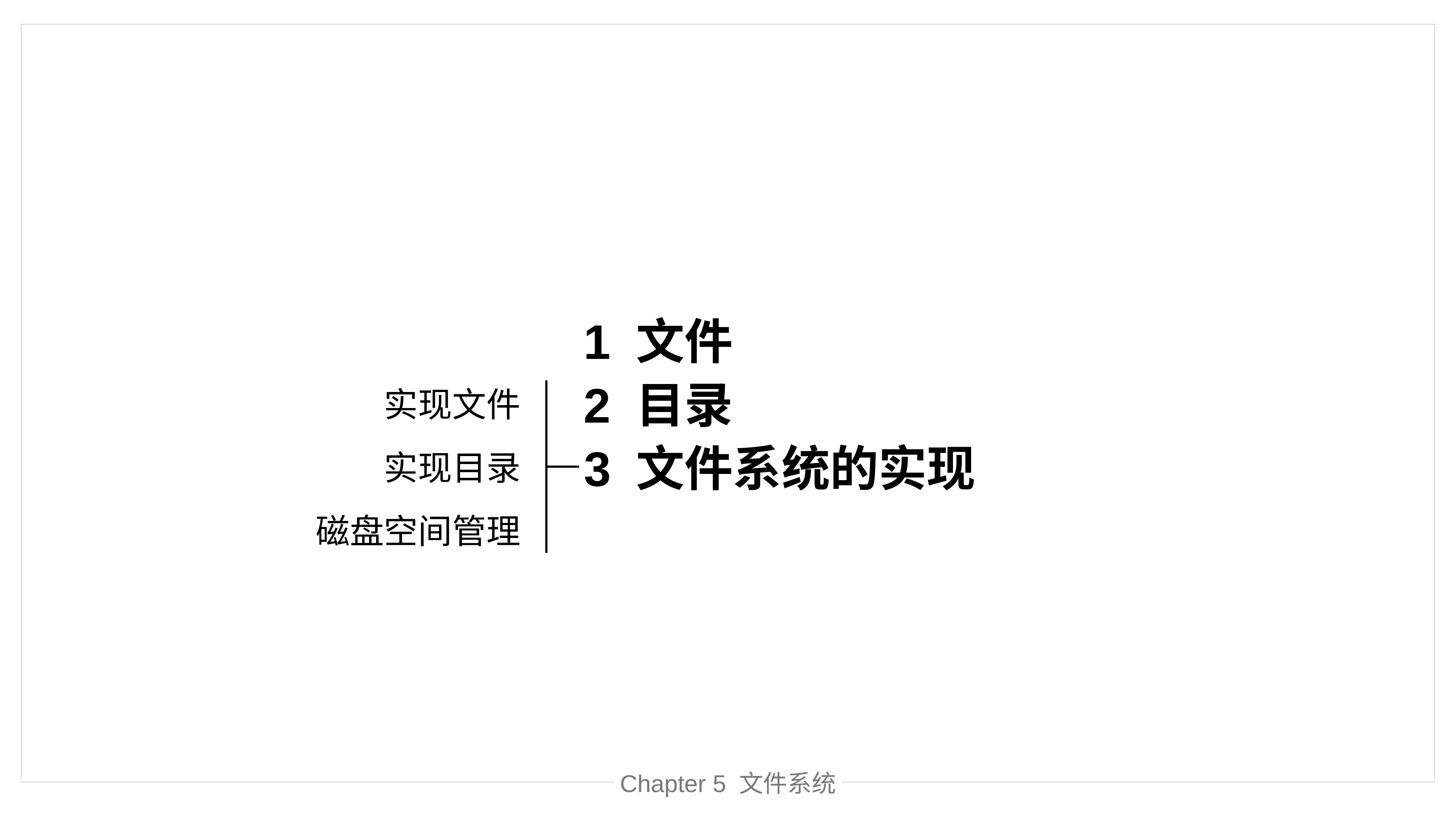

1 文件
实现文件
2 目录

实现目录
3 文件系统的实现

磁盘空间管理
Chapter 处理器管理
Chapter 5 文件管理
Chapter 5 文件系统